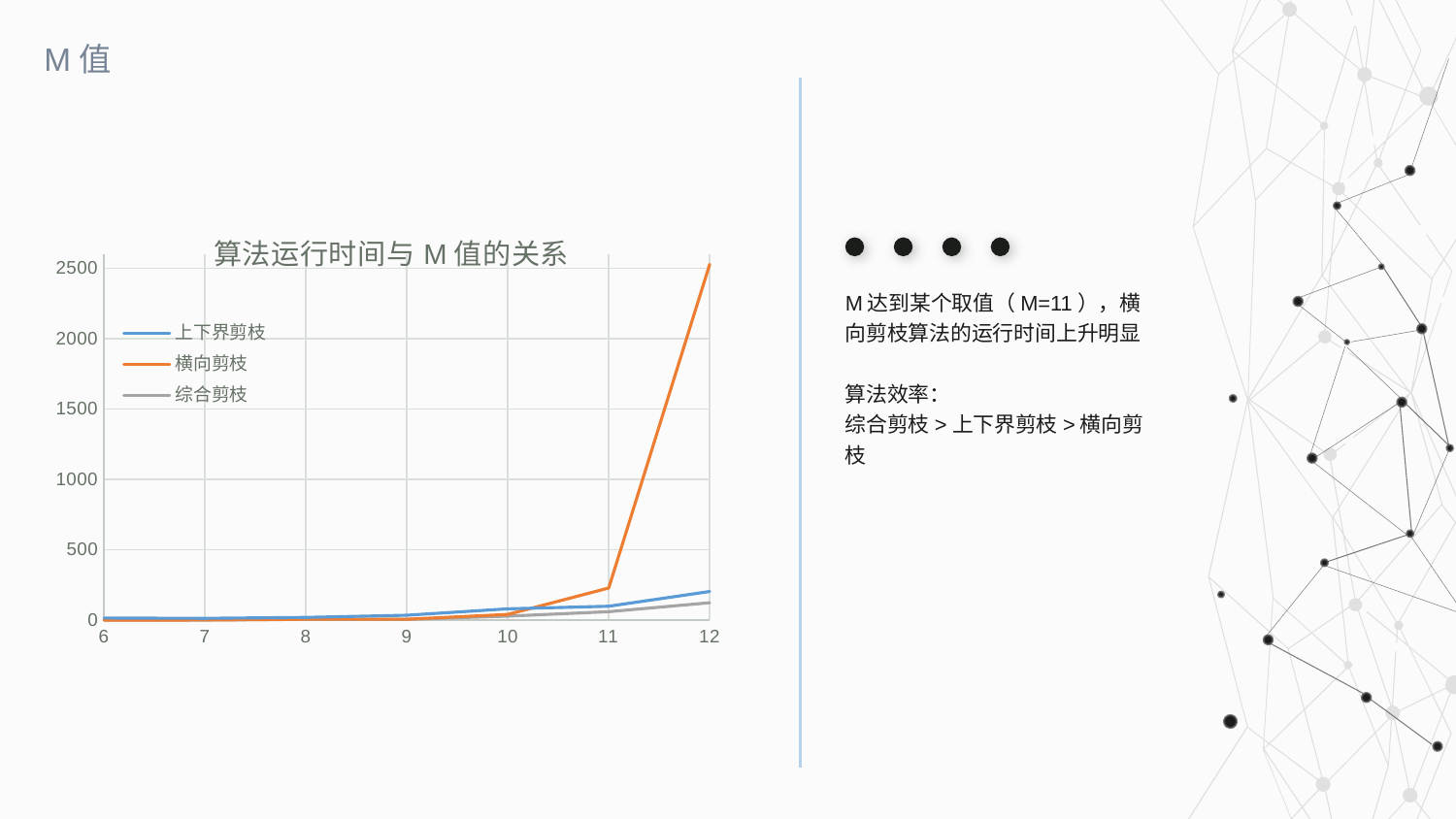

M值

### Chart: 算法运行时间与M值的关系

| Category |  |  |  |
|---|---|---|---|

M达到某个取值（M=11），横向剪枝算法的运行时间上升明显

算法效率：
综合剪枝>上下界剪枝>横向剪枝